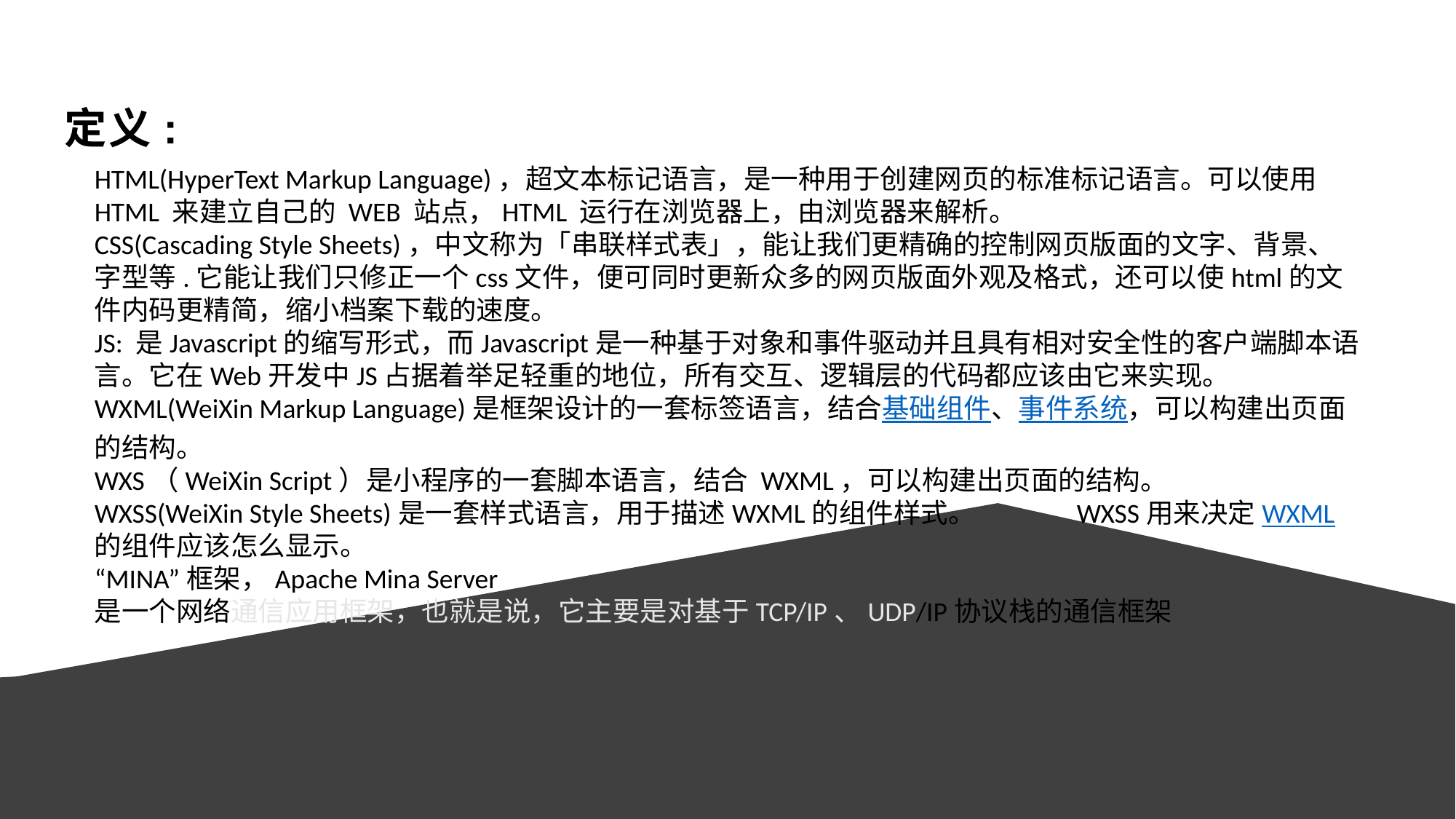

定义:
HTML(HyperText Markup Language)，超文本标记语言，是一种用于创建网页的标准标记语言。可以使用 HTML 来建立自己的 WEB 站点，HTML 运行在浏览器上，由浏览器来解析。
CSS(Cascading Style Sheets)，中文称为「串联样式表」，能让我们更精确的控制网页版面的文字、背景、字型等.它能让我们只修正一个css文件，便可同时更新众多的网页版面外观及格式，还可以使html的文件内码更精简，缩小档案下载的速度。
JS: 是Javascript的缩写形式，而Javascript是一种基于对象和事件驱动并且具有相对安全性的客户端脚本语言。它在Web开发中JS占据着举足轻重的地位，所有交互、逻辑层的代码都应该由它来实现。
WXML(WeiXin Markup Language)是框架设计的一套标签语言，结合基础组件、事件系统，可以构建出页面的结构。
WXS（WeiXin Script）是小程序的一套脚本语言，结合 WXML，可以构建出页面的结构。
WXSS(WeiXin Style Sheets)是一套样式语言，用于描述WXML的组件样式。	WXSS用来决定WXML的组件应该怎么显示。
“MINA”框架，Apache Mina Server 是一个网络通信应用框架，也就是说，它主要是对基于TCP/IP、UDP/IP协议栈的通信框架